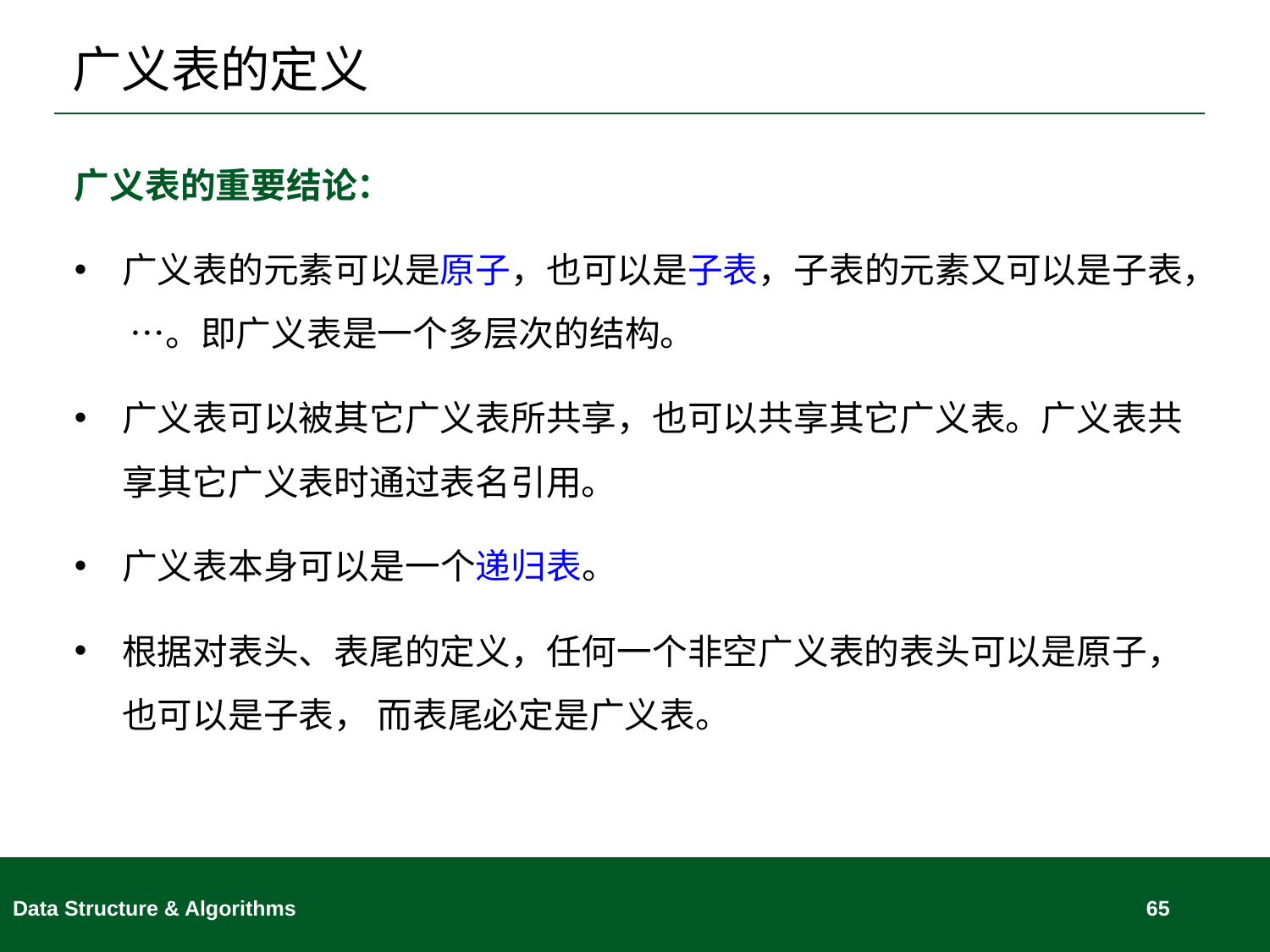

# 广义表的定义
广义表的重要结论：
广义表的元素可以是原子，也可以是子表，子表的元素又可以是子表， …。即广义表是一个多层次的结构。
广义表可以被其它广义表所共享，也可以共享其它广义表。广义表共享其它广义表时通过表名引用。
广义表本身可以是一个递归表。
根据对表头、表尾的定义，任何一个非空广义表的表头可以是原子，也可以是子表， 而表尾必定是广义表。

Data Structure & Algorithms
65